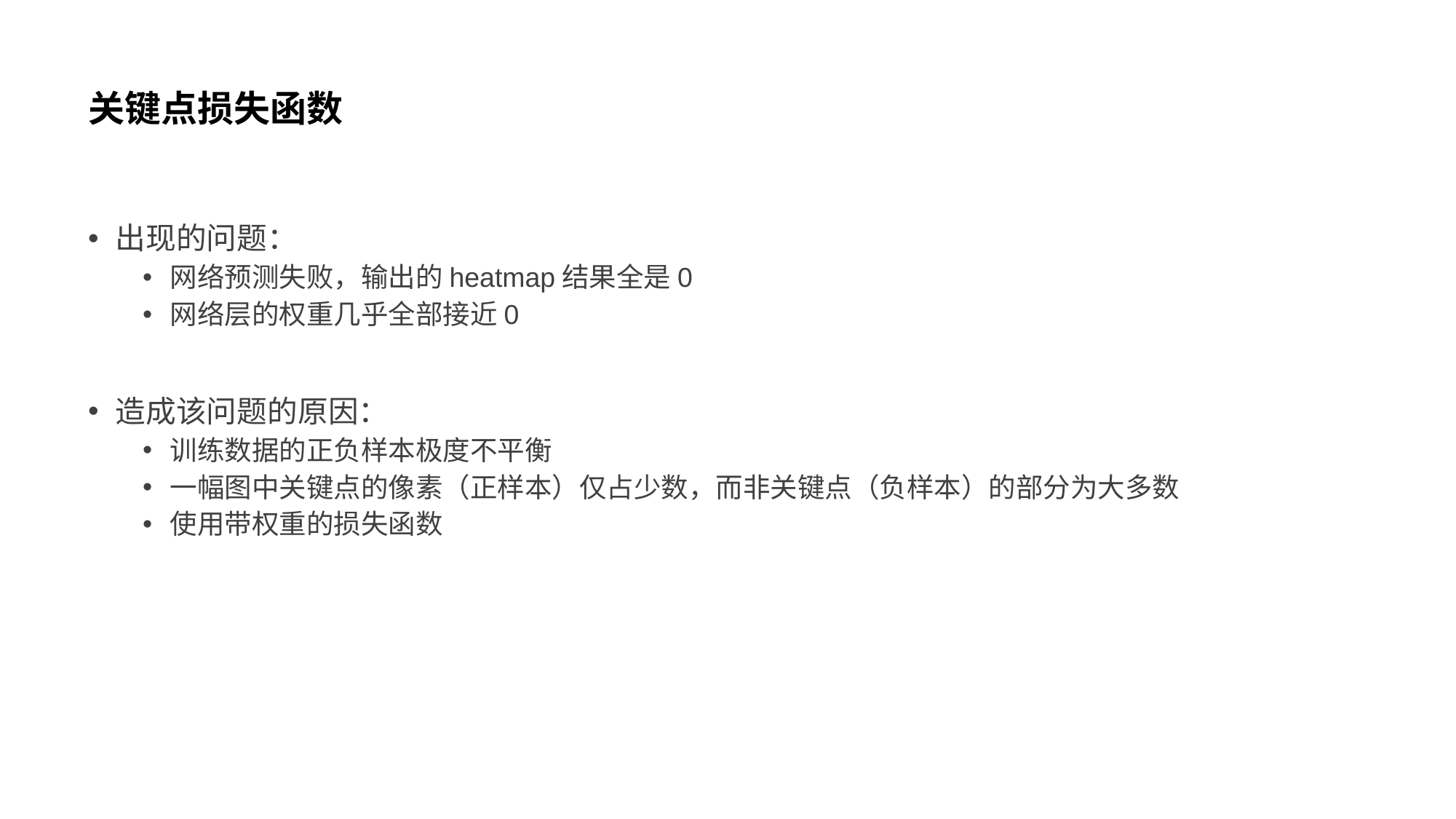

# 关键点损失函数
出现的问题：
网络预测失败，输出的heatmap结果全是0
网络层的权重几乎全部接近0

造成该问题的原因：
训练数据的正负样本极度不平衡
一幅图中关键点的像素（正样本）仅占少数，而非关键点（负样本）的部分为大多数
使用带权重的损失函数